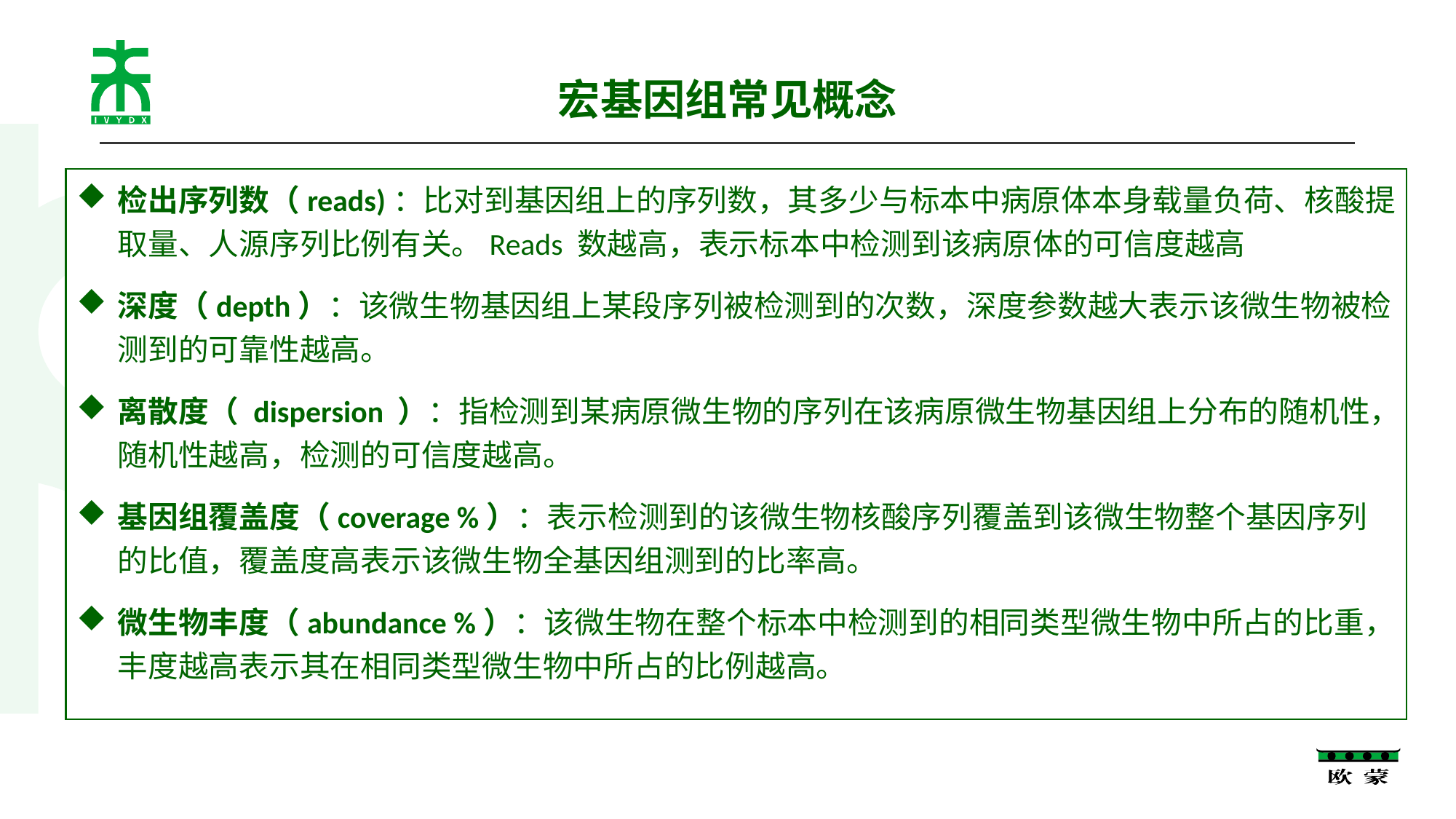

# 宏基因组常见概念
检出序列数（reads)：比对到基因组上的序列数，其多少与标本中病原体本身载量负荷、核酸提取量、人源序列比例有关。Reads 数越高，表示标本中检测到该病原体的可信度越高
深度（depth）：该微生物基因组上某段序列被检测到的次数，深度参数越大表示该微生物被检测到的可靠性越高。
离散度（ dispersion ）：指检测到某病原微生物的序列在该病原微生物基因组上分布的随机性，随机性越高，检测的可信度越高。
基因组覆盖度（coverage %）：表示检测到的该微生物核酸序列覆盖到该微生物整个基因序列的比值，覆盖度高表示该微生物全基因组测到的比率高。
微生物丰度（abundance %）：该微生物在整个标本中检测到的相同类型微生物中所占的比重，丰度越高表示其在相同类型微生物中所占的比例越高。